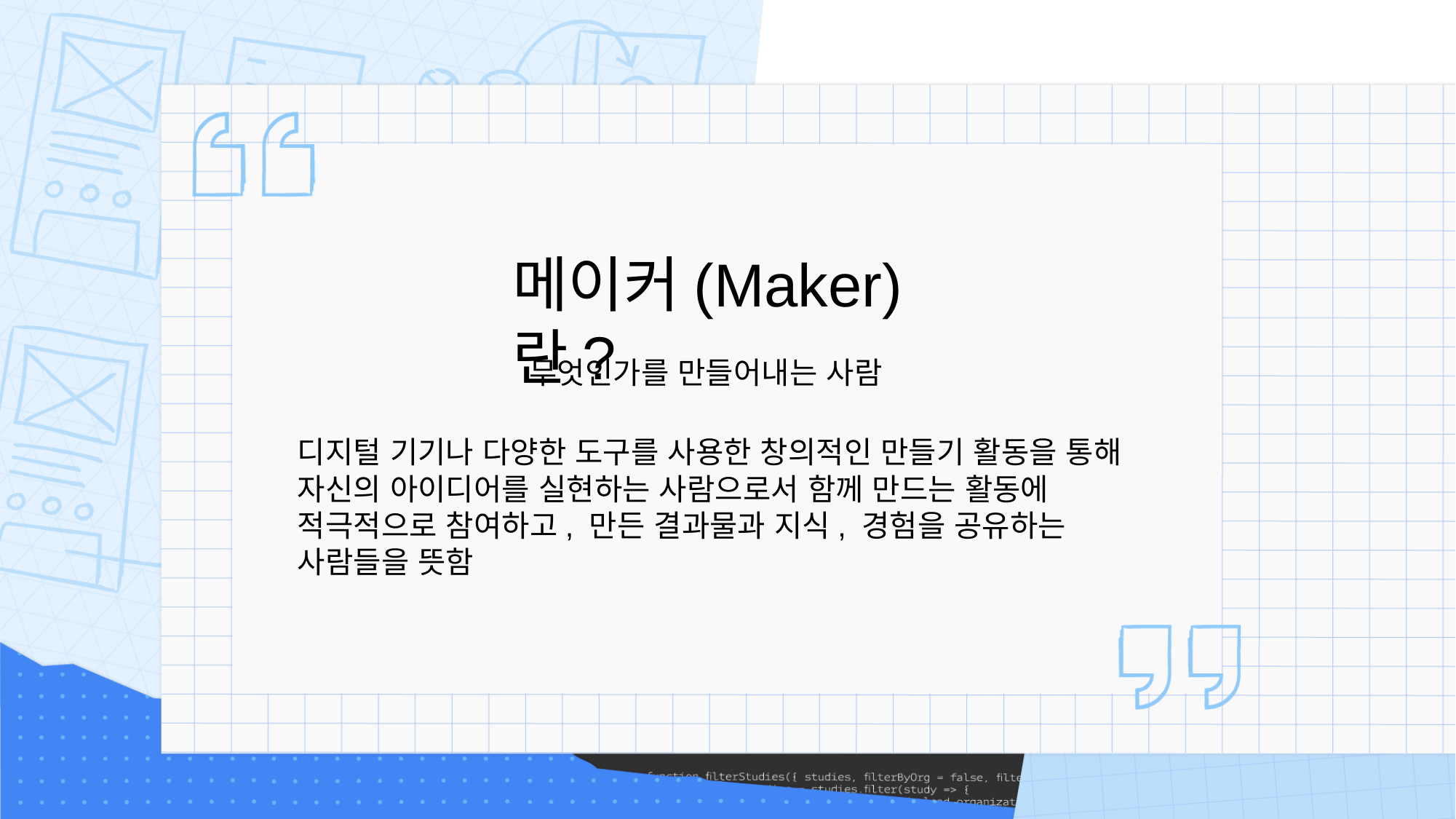

메이커(Maker)란?
무엇인가를 만들어내는 사람
디지털 기기나 다양한 도구를 사용한 창의적인 만들기 활동을 통해 자신의 아이디어를 실현하는 사람으로서 함께 만드는 활동에 적극적으로 참여하고, 만든 결과물과 지식, 경험을 공유하는 사람들을 뜻함